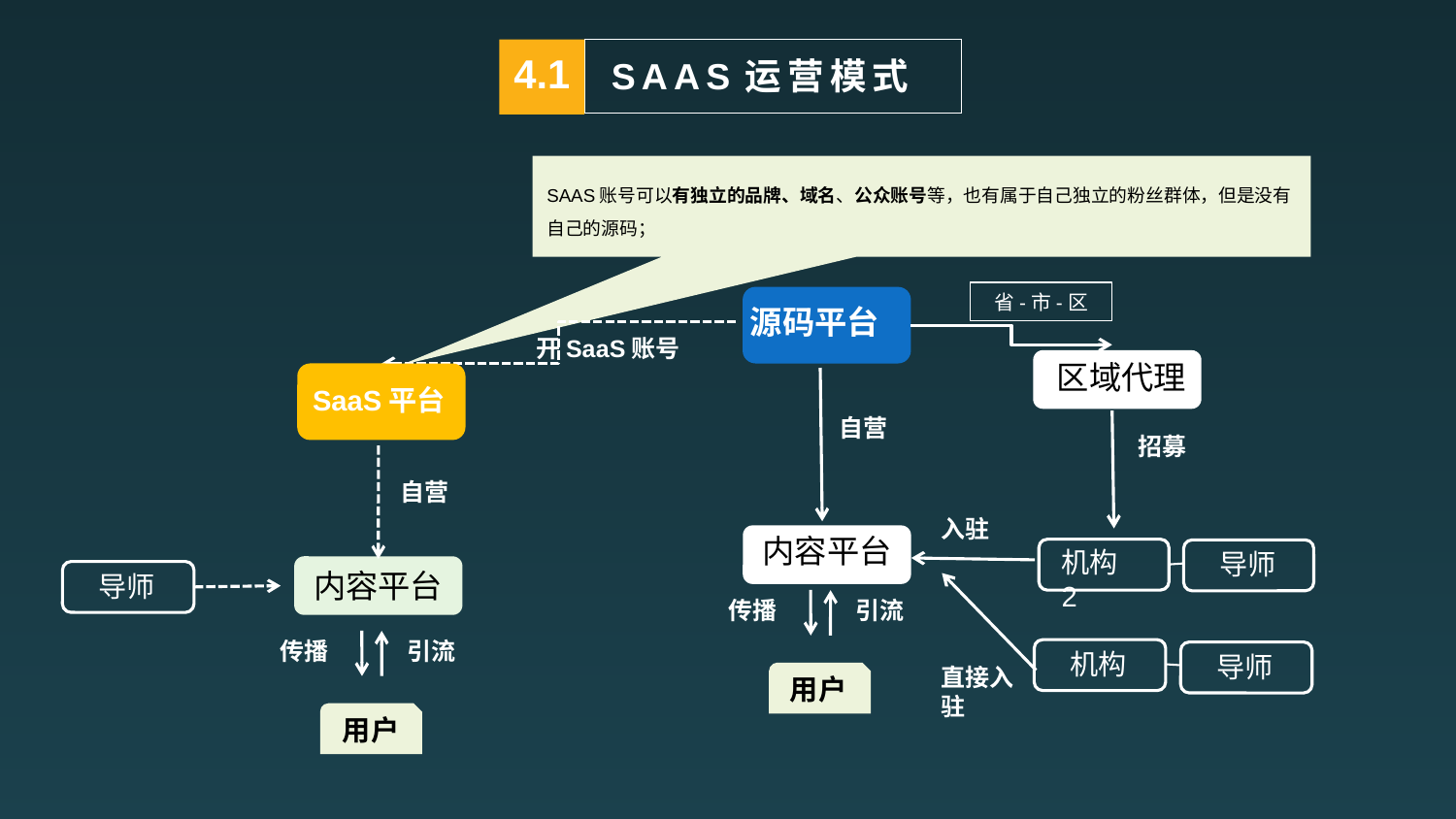

4.1
SAAS运营模式
SAAS账号可以有独立的品牌、域名、公众账号等，也有属于自己独立的粉丝群体，但是没有自己的源码；
开SaaS账号

SaaS平台

源码平台
省-市-区
区域代理

招募
自营
入驻
内容平台

机构2

导师
传播
引流

用户

机构

导师
直接入驻
自营

内容平台

导师
传播
引流

用户